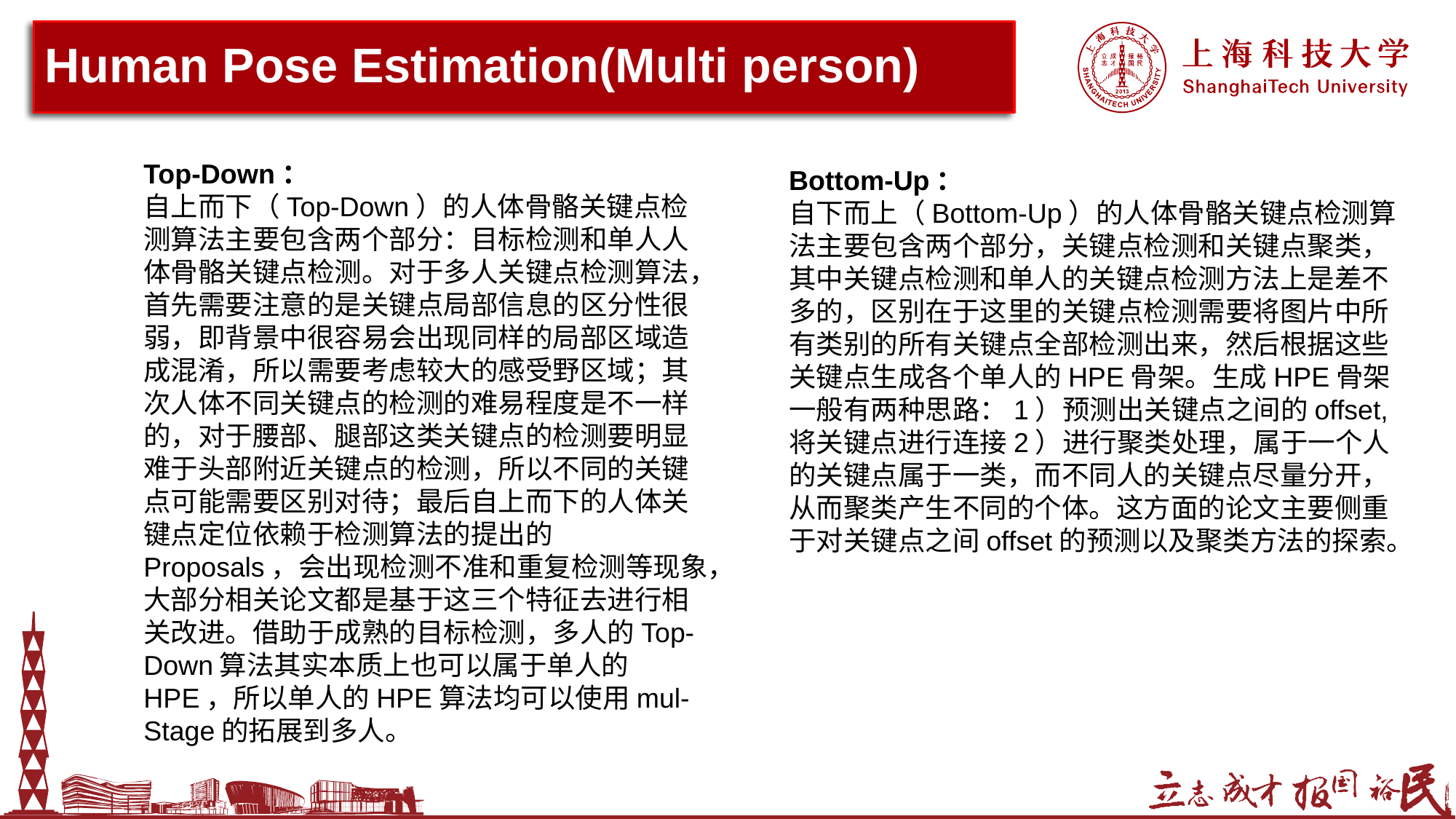

Human Pose Estimation(Multi person)
# 申请显卡
Top-Down：
自上而下（Top-Down）的人体骨骼关键点检测算法主要包含两个部分：目标检测和单人人体骨骼关键点检测。对于多人关键点检测算法，首先需要注意的是关键点局部信息的区分性很弱，即背景中很容易会出现同样的局部区域造成混淆，所以需要考虑较大的感受野区域；其次人体不同关键点的检测的难易程度是不一样的，对于腰部、腿部这类关键点的检测要明显难于头部附近关键点的检测，所以不同的关键点可能需要区别对待；最后自上而下的人体关键点定位依赖于检测算法的提出的Proposals，会出现检测不准和重复检测等现象，大部分相关论文都是基于这三个特征去进行相关改进。借助于成熟的目标检测，多人的Top-Down算法其实本质上也可以属于单人的HPE，所以单人的HPE算法均可以使用mul-Stage的拓展到多人。
Bottom-Up：
自下而上（Bottom-Up）的人体骨骼关键点检测算法主要包含两个部分，关键点检测和关键点聚类，其中关键点检测和单人的关键点检测方法上是差不多的，区别在于这里的关键点检测需要将图片中所有类别的所有关键点全部检测出来，然后根据这些关键点生成各个单人的HPE骨架。生成HPE骨架一般有两种思路：1）预测出关键点之间的offset,将关键点进行连接2）进行聚类处理，属于一个人的关键点属于一类，而不同人的关键点尽量分开，从而聚类产生不同的个体。这方面的论文主要侧重于对关键点之间offset的预测以及聚类方法的探索。